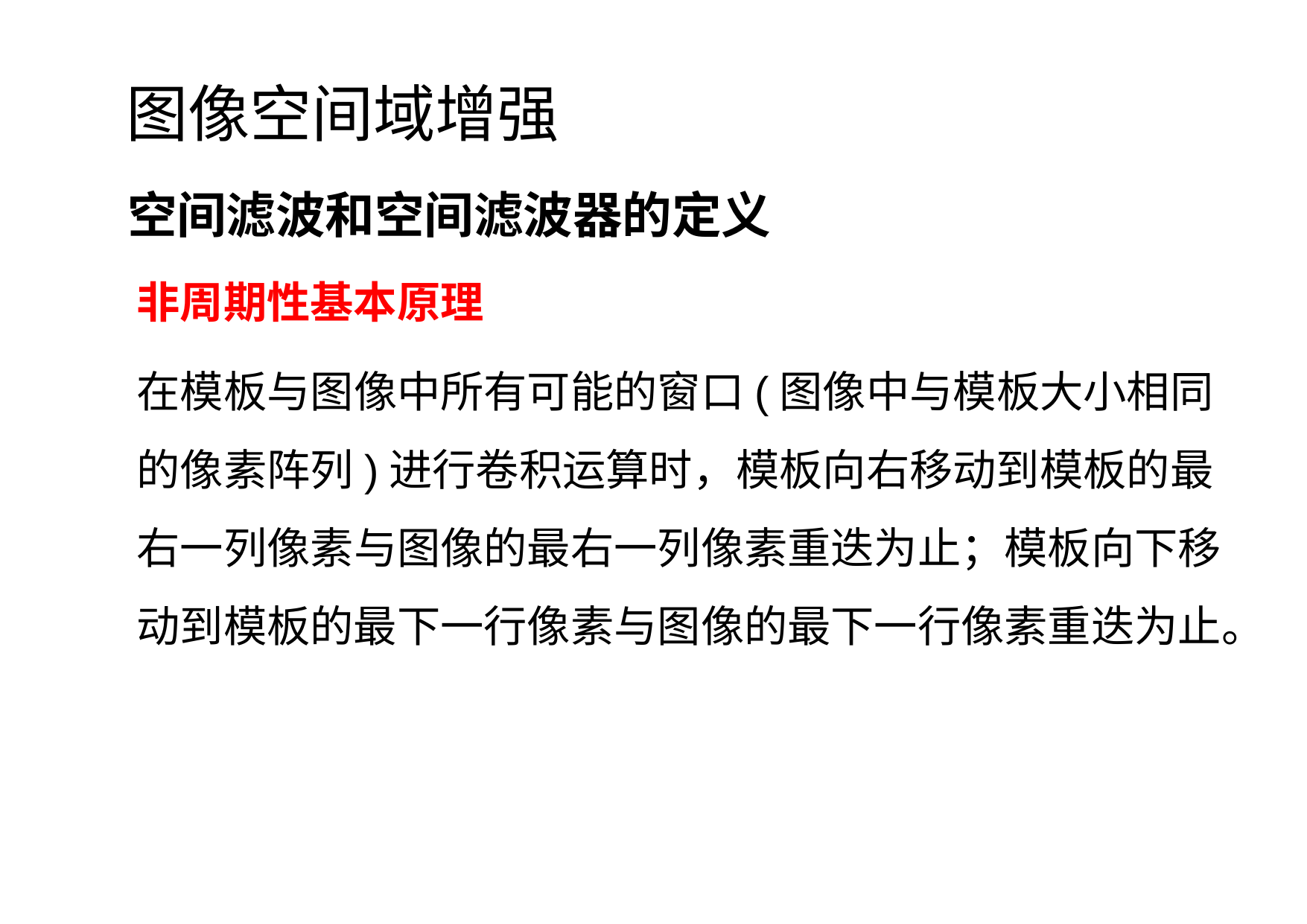

图像空间域增强
空间滤波和空间滤波器的定义
非周期性基本原理
在模板与图像中所有可能的窗口(图像中与模板大小相同的像素阵列)进行卷积运算时，模板向右移动到模板的最右一列像素与图像的最右一列像素重迭为止；模板向下移动到模板的最下一行像素与图像的最下一行像素重迭为止。